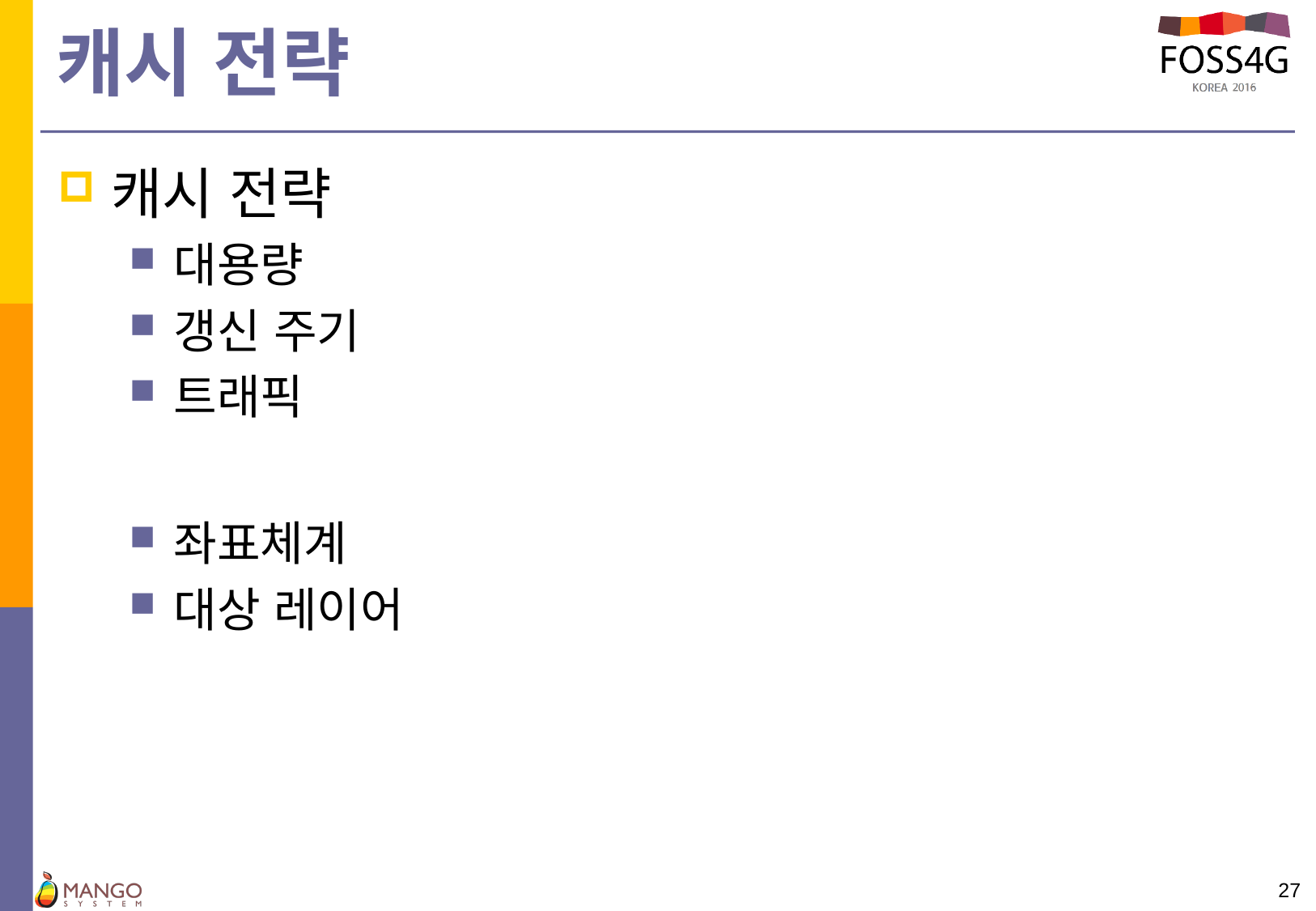

# 캐시 전략
캐시 전략
대용량
갱신 주기
트래픽

좌표체계
대상 레이어
27